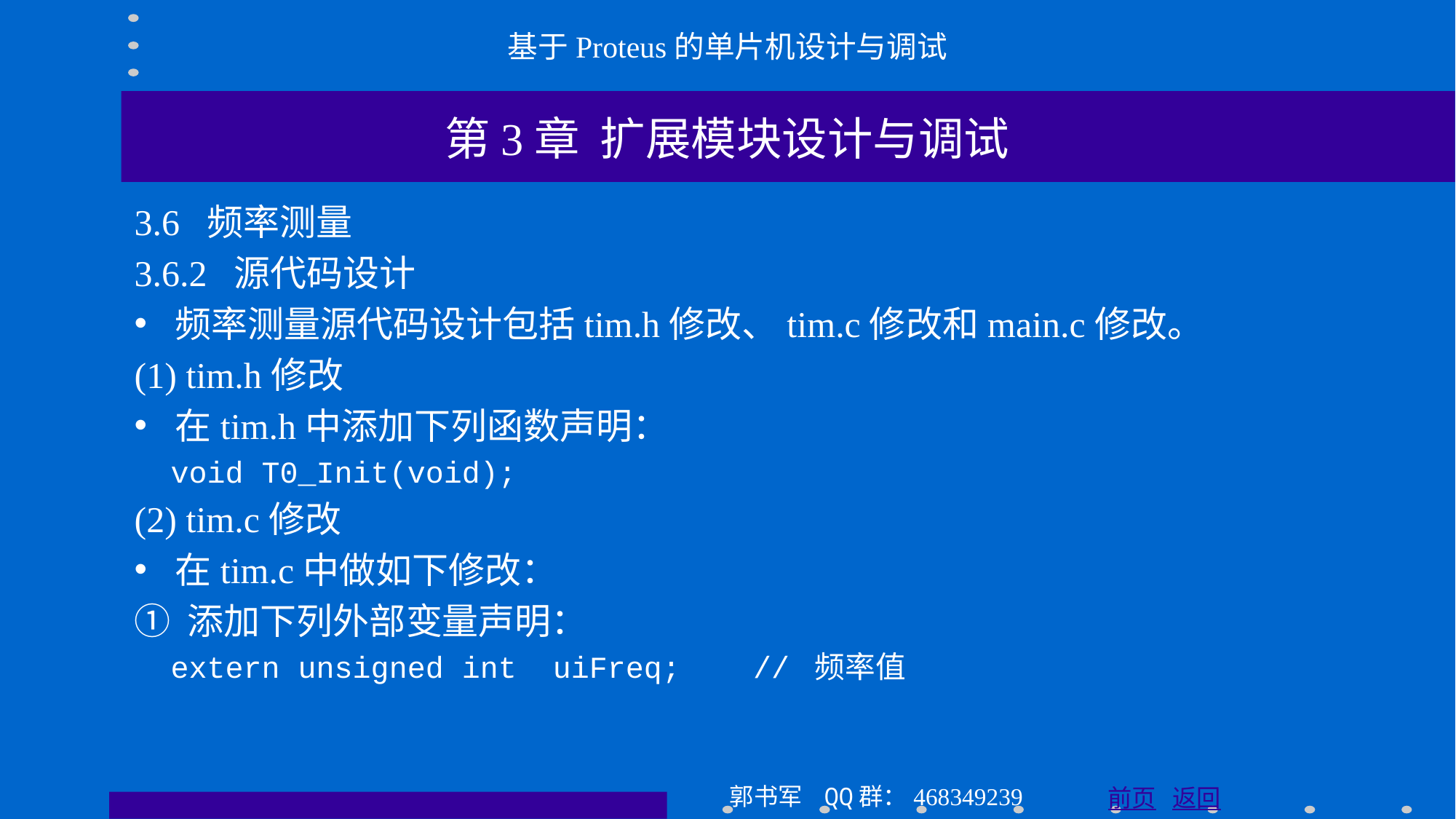

基于Proteus的单片机设计与调试
第3章  扩展模块设计与调试
3.6  频率测量
3.6.2  源代码设计
频率测量源代码设计包括tim.h修改、tim.c修改和main.c修改。
(1) tim.h修改
在tim.h中添加下列函数声明：
  void T0_Init(void);
(2) tim.c修改
在tim.c中做如下修改：
① 添加下列外部变量声明：
  extern unsigned int  uiFreq;    // 频率值

郭书军   QQ群：468349239
前页   返回